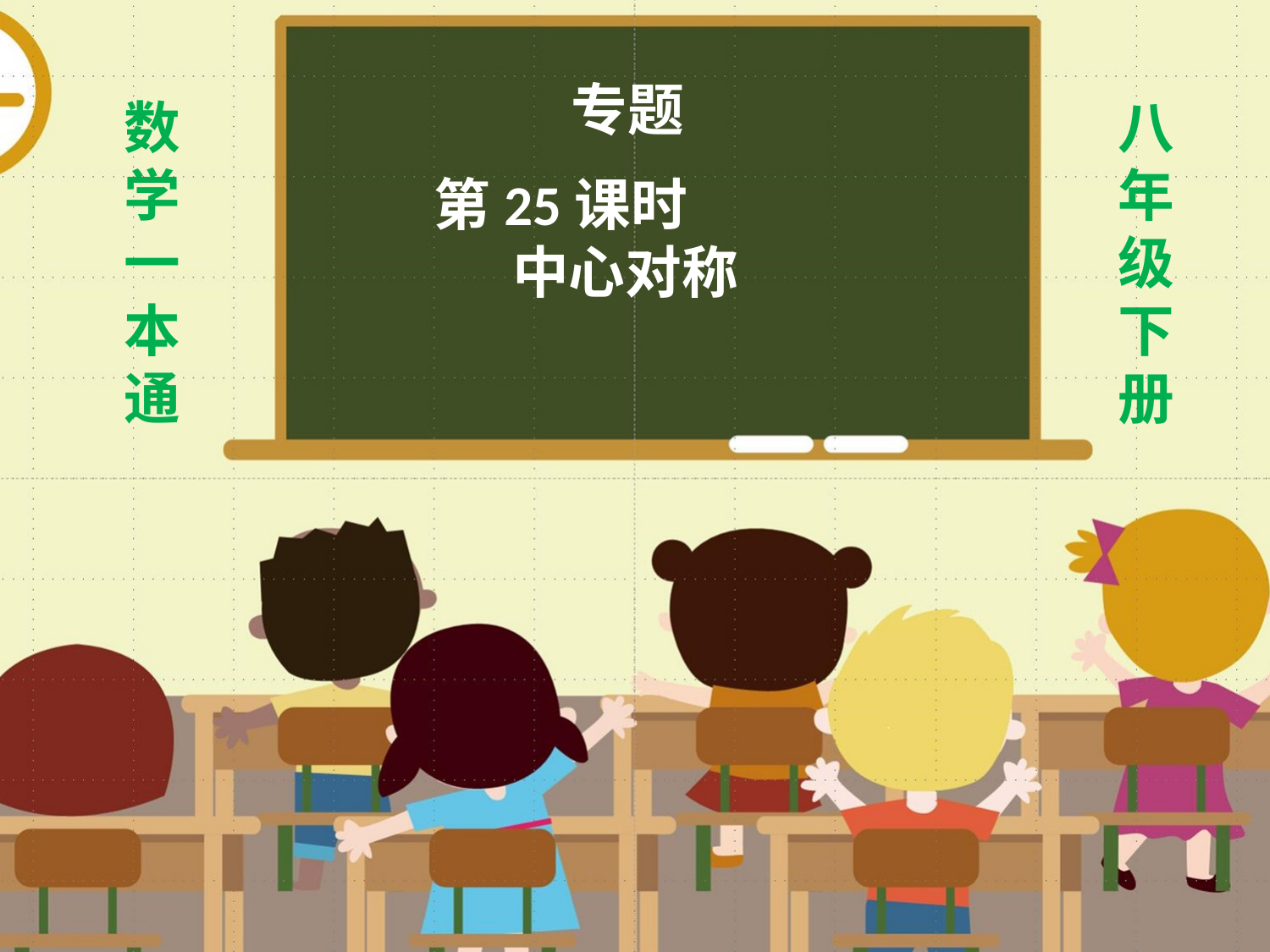

专题
数
学
一
本
通
八年级下册
第25课时
     中心对称